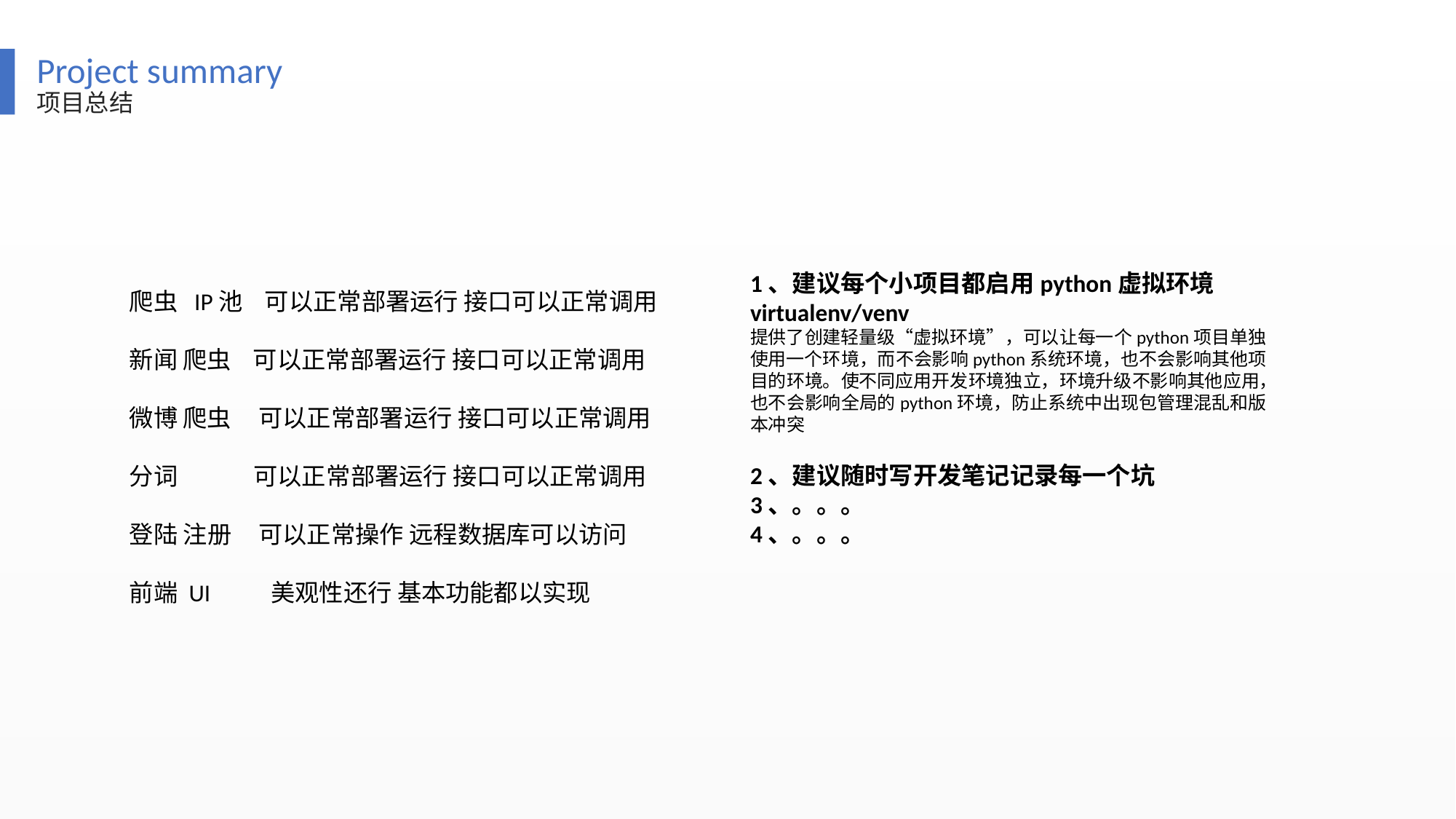

Project summary
项目总结
爬虫  IP池    可以正常部署运行 接口可以正常调用
新闻 爬虫    可以正常部署运行 接口可以正常调用
微博 爬虫     可以正常部署运行 接口可以正常调用
分词              可以正常部署运行 接口可以正常调用
登陆 注册     可以正常操作 远程数据库可以访问
前端 UI          美观性还行 基本功能都以实现
1、建议每个小项目都启用python虚拟环境 virtualenv/venv
提供了创建轻量级“虚拟环境”，可以让每一个python项目单独使用一个环境，而不会影响python系统环境，也不会影响其他项目的环境。使不同应用开发环境独立，环境升级不影响其他应用，也不会影响全局的python环境，防止系统中出现包管理混乱和版本冲突

2、建议随时写开发笔记记录每一个坑
3、。。。
4、。。。